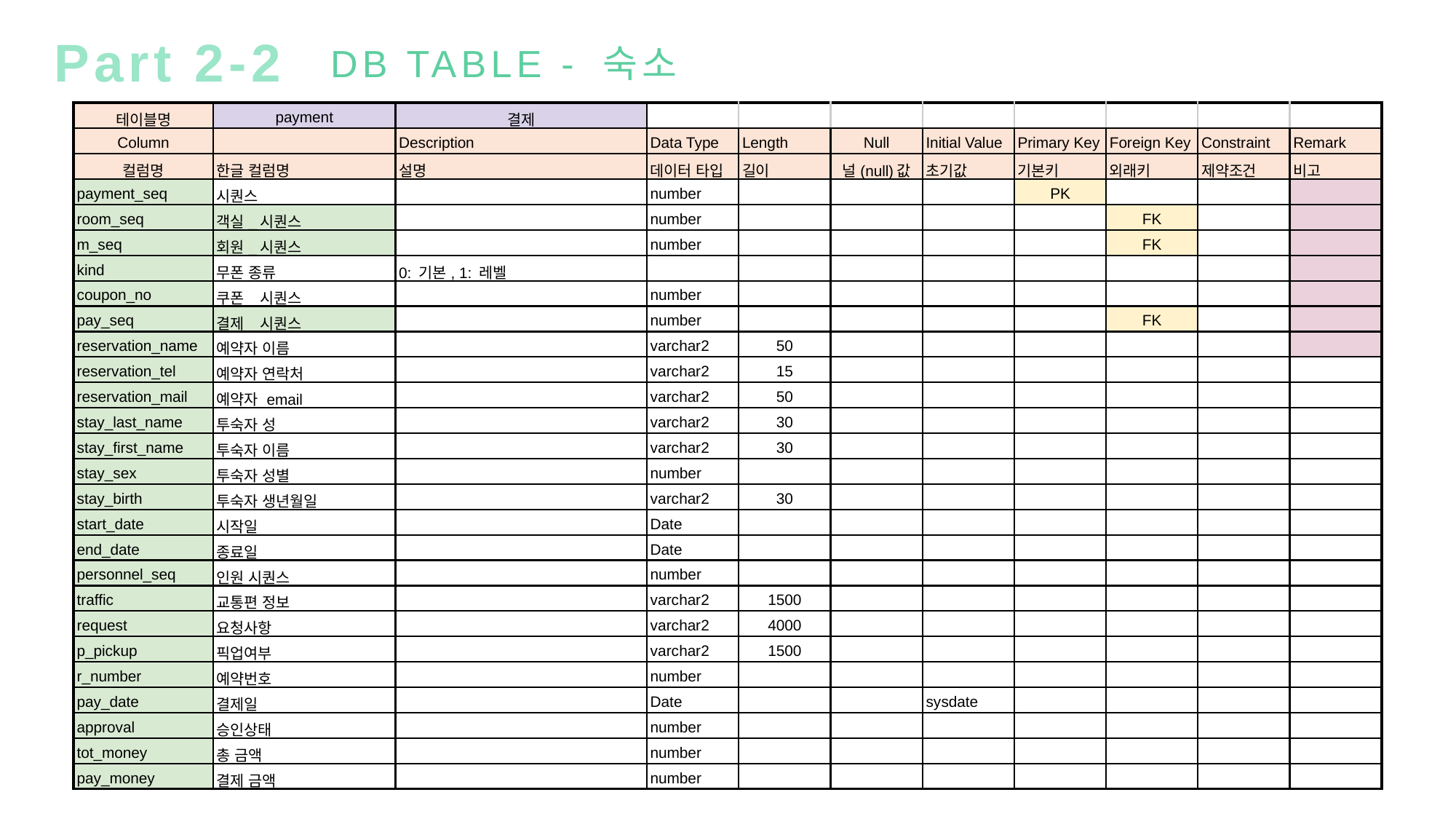

Part 2-2
DB TABLE - 숙소
| 테이블명 | payment | 결제 |  |  |  |  |  |  |  |  |
| --- | --- | --- | --- | --- | --- | --- | --- | --- | --- | --- |
| Column |  | Description | Data Type | Length | Null | Initial Value | Primary Key | Foreign Key | Constraint | Remark |
| 컬럼명 | 한글 컬럼명 | 설명 | 데이터 타입 | 길이 | 널(null)값 | 초기값 | 기본키 | 외래키 | 제약조건 | 비고 |
| payment\_seq | 시퀀스 |  | number |  |  |  | PK |  |  |  |
| room\_seq | 객실\_시퀀스 |  | number |  |  |  |  | FK |  |  |
| m\_seq | 회원\_시퀀스 |  | number |  |  |  |  | FK |  |  |
| kind | 무폰 종류 | 0: 기본, 1: 레벨 |  |  |  |  |  |  |  |  |
| coupon\_no | 쿠폰\_시퀀스 |  | number |  |  |  |  |  |  |  |
| pay\_seq | 결제\_시퀀스 |  | number |  |  |  |  | FK |  |  |
| reservation\_name | 예약자 이름 |  | varchar2 | 50 |  |  |  |  |  |  |
| reservation\_tel | 예약자 연락처 |  | varchar2 | 15 |  |  |  |  |  |  |
| reservation\_mail | 예약자 email |  | varchar2 | 50 |  |  |  |  |  |  |
| stay\_last\_name | 투숙자 성 |  | varchar2 | 30 |  |  |  |  |  |  |
| stay\_first\_name | 투숙자 이름 |  | varchar2 | 30 |  |  |  |  |  |  |
| stay\_sex | 투숙자 성별 |  | number |  |  |  |  |  |  |  |
| stay\_birth | 투숙자 생년월일 |  | varchar2 | 30 |  |  |  |  |  |  |
| start\_date | 시작일 |  | Date |  |  |  |  |  |  |  |
| end\_date | 종료일 |  | Date |  |  |  |  |  |  |  |
| personnel\_seq | 인원 시퀀스 |  | number |  |  |  |  |  |  |  |
| traffic | 교통편 정보 |  | varchar2 | 1500 |  |  |  |  |  |  |
| request | 요청사항 |  | varchar2 | 4000 |  |  |  |  |  |  |
| p\_pickup | 픽업여부 |  | varchar2 | 1500 |  |  |  |  |  |  |
| r\_number | 예약번호 |  | number |  |  |  |  |  |  |  |
| pay\_date | 결제일 |  | Date |  |  | sysdate |  |  |  |  |
| approval | 승인상태 |  | number |  |  |  |  |  |  |  |
| tot\_money | 총 금액 |  | number |  |  |  |  |  |  |  |
| pay\_money | 결제 금액 |  | number |  |  |  |  |  |  |  |